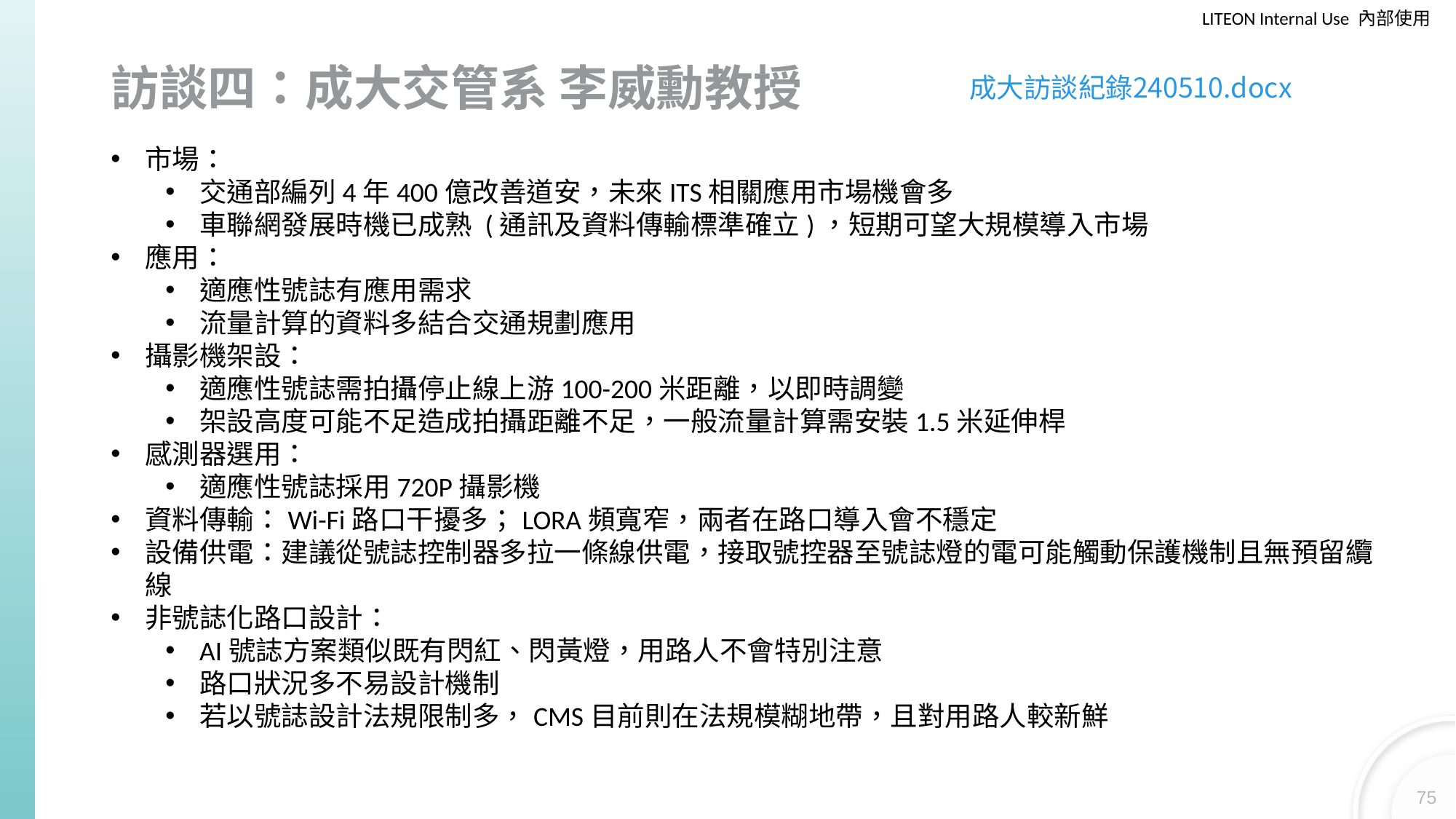

# 訪談四：成大交管系 李威勳教授
成大訪談紀錄240510.docx
市場：
交通部編列4年400億改善道安，未來ITS相關應用市場機會多
車聯網發展時機已成熟 (通訊及資料傳輸標準確立)，短期可望大規模導入市場
應用：
適應性號誌有應用需求
流量計算的資料多結合交通規劃應用
攝影機架設：
適應性號誌需拍攝停止線上游100-200米距離，以即時調變
架設高度可能不足造成拍攝距離不足，一般流量計算需安裝1.5米延伸桿
感測器選用：
適應性號誌採用720P攝影機
資料傳輸：Wi-Fi路口干擾多；LORA頻寬窄，兩者在路口導入會不穩定
設備供電：建議從號誌控制器多拉一條線供電，接取號控器至號誌燈的電可能觸動保護機制且無預留纜線
非號誌化路口設計：
AI號誌方案類似既有閃紅、閃黃燈，用路人不會特別注意
路口狀況多不易設計機制
若以號誌設計法規限制多，CMS目前則在法規模糊地帶，且對用路人較新鮮
75